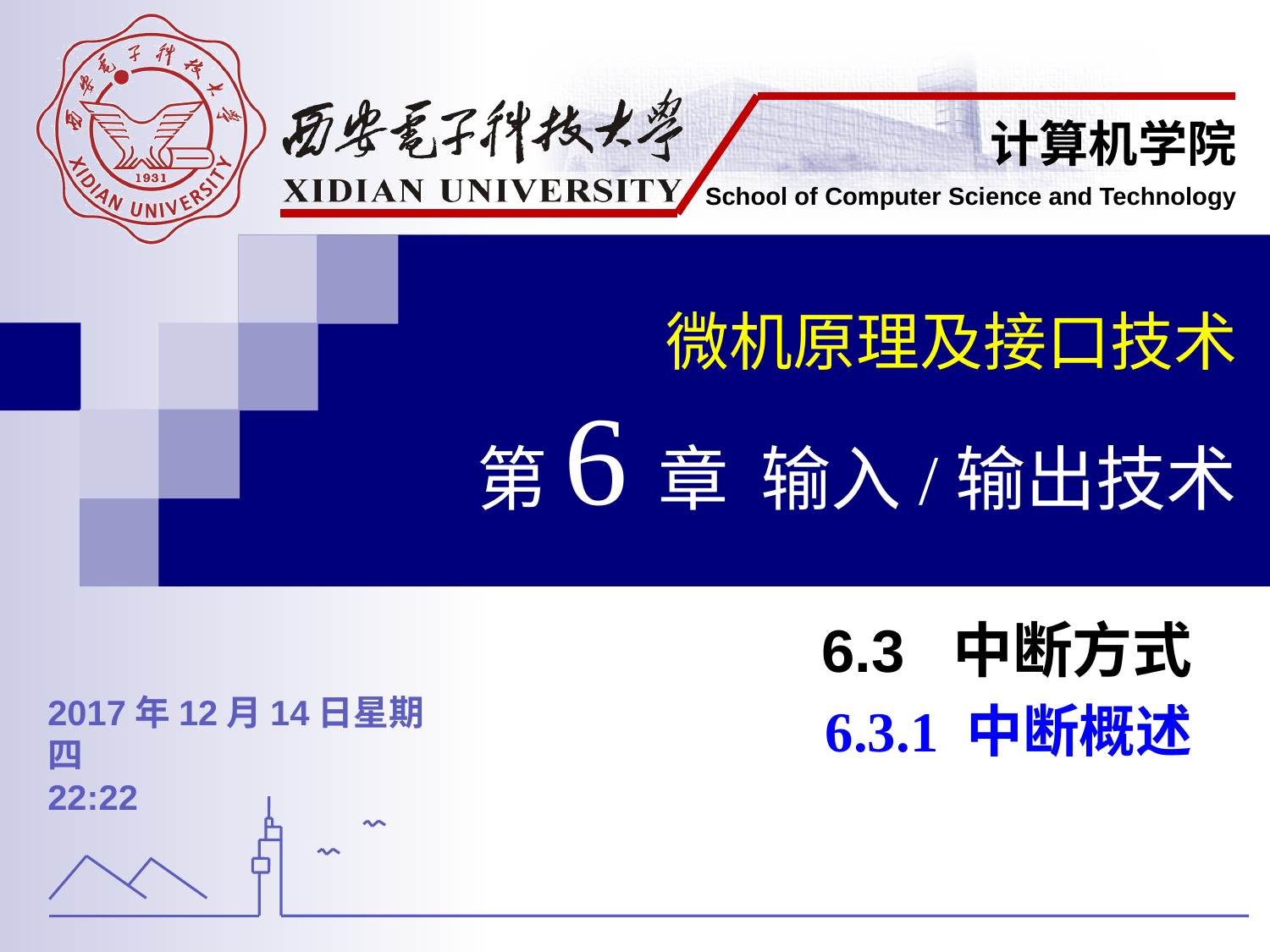

微机原理及接口技术
第6章  输入/输出技术
6.3  中断方式
6.3.1 中断概述